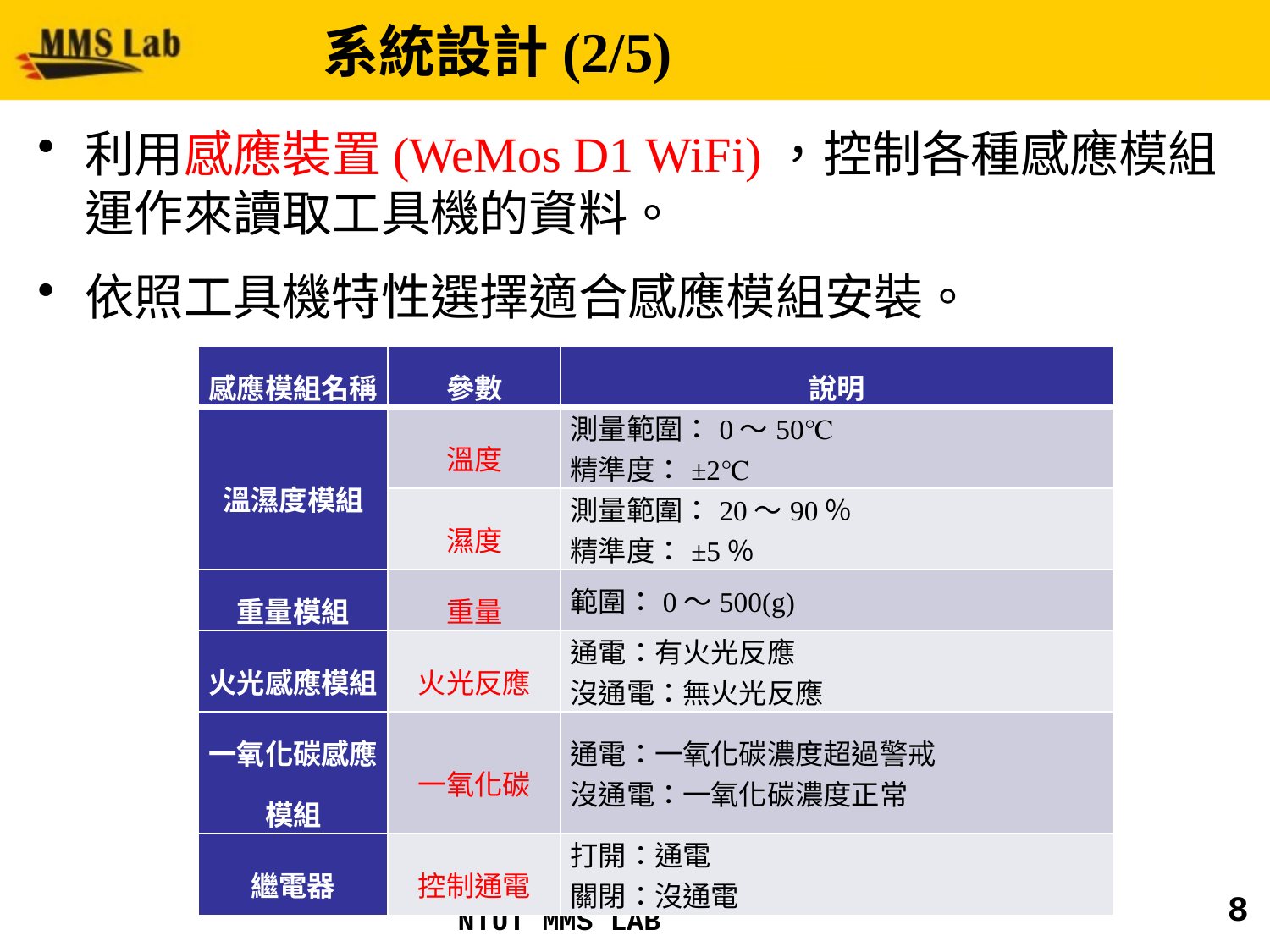

# 系統設計(2/5)
利用感應裝置(WeMos D1 WiFi)，控制各種感應模組運作來讀取工具機的資料。
依照工具機特性選擇適合感應模組安裝。

| 感應模組名稱 | 參數 | 說明 |
| --- | --- | --- |
| 溫濕度模組 | 溫度 | 測量範圍：0〜50℃ 精準度：±2℃ |
|  | 濕度 | 測量範圍：20〜90％ 精準度：±5％ |
| 重量模組 | 重量 | 範圍：0〜500(g) |
| 火光感應模組 | 火光反應 | 通電：有火光反應 沒通電：無火光反應 |
| 一氧化碳感應模組 | 一氧化碳 | 通電：一氧化碳濃度超過警戒 沒通電：一氧化碳濃度正常 |
| 繼電器 | 控制通電 | 打開：通電 關閉：沒通電 |
8
NTUT MMS LAB